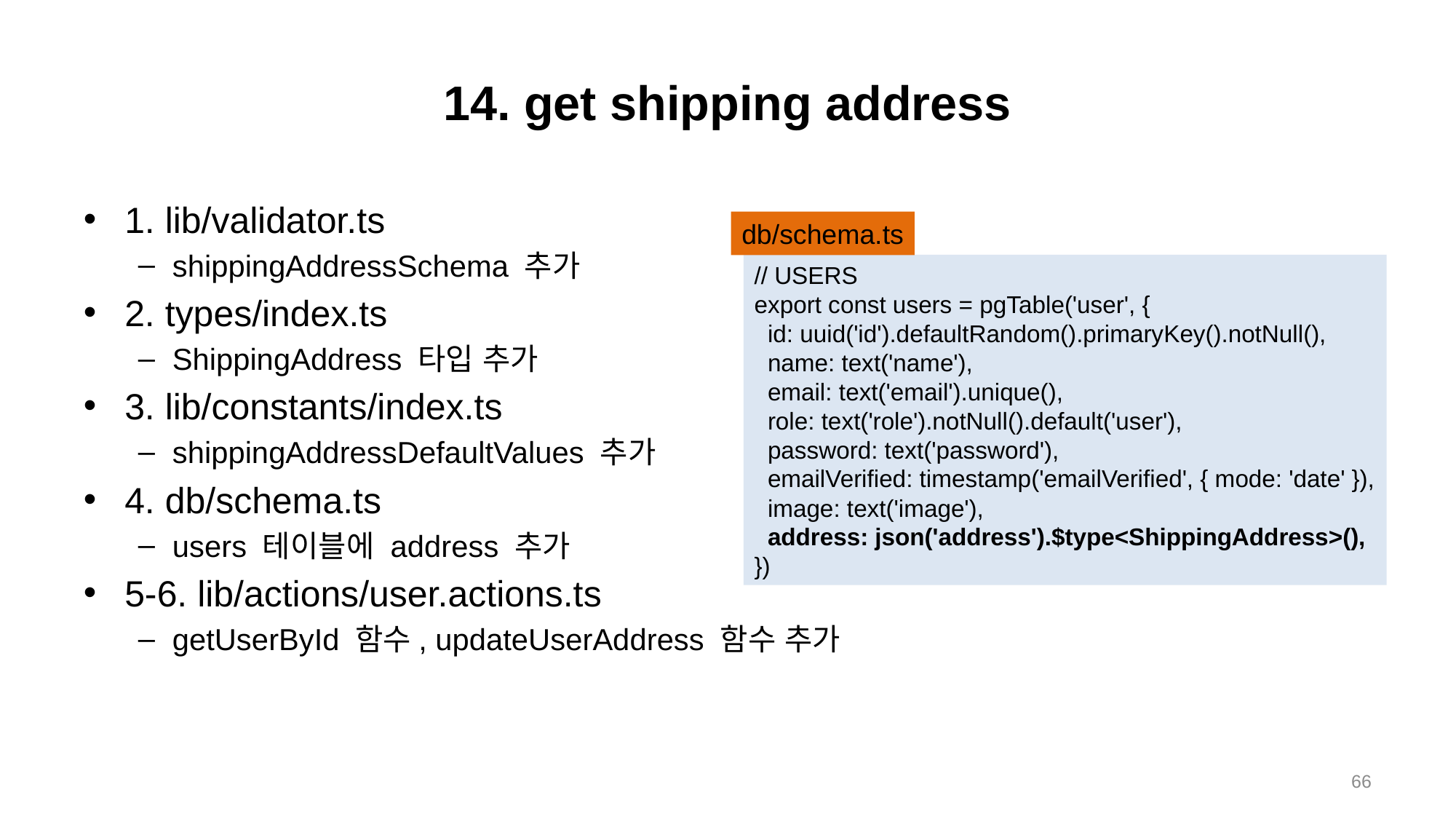

# 14. get shipping address
1. lib/validator.ts
shippingAddressSchema 추가
2. types/index.ts
ShippingAddress 타입 추가
3. lib/constants/index.ts
shippingAddressDefaultValues 추가
4. db/schema.ts
users 테이블에 address 추가
5-6. lib/actions/user.actions.ts
getUserById 함수, updateUserAddress 함수 추가

db/schema.ts
// USERS
export const users = pgTable('user', {
  id: uuid('id').defaultRandom().primaryKey().notNull(),
  name: text('name'),
  email: text('email').unique(),
  role: text('role').notNull().default('user'),
  password: text('password'),
  emailVerified: timestamp('emailVerified', { mode: 'date' }),
  image: text('image'),
  address: json('address').$type<ShippingAddress>(),
})
66